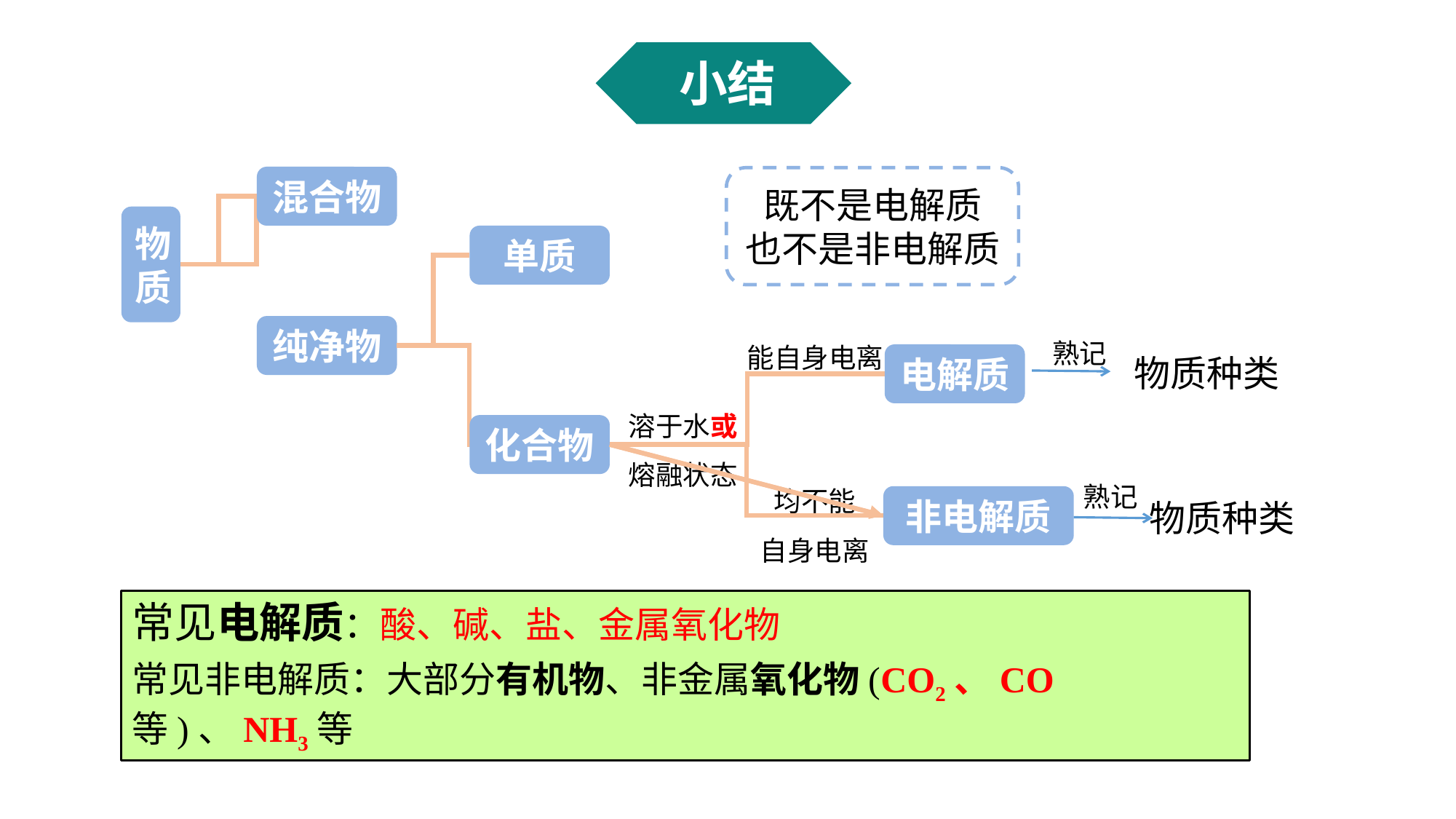

小结
混合物
物质
单质
纯净物
化合物
既不是电解质
也不是非电解质
熟记
能自身电离
电解质
物质种类
溶于水或
熔融状态
熟记
均不能
自身电离
非电解质
物质种类
常见电解质：酸、碱、盐、金属氧化物
常见非电解质：大部分有机物、非金属氧化物(CO2、CO等)、NH3等